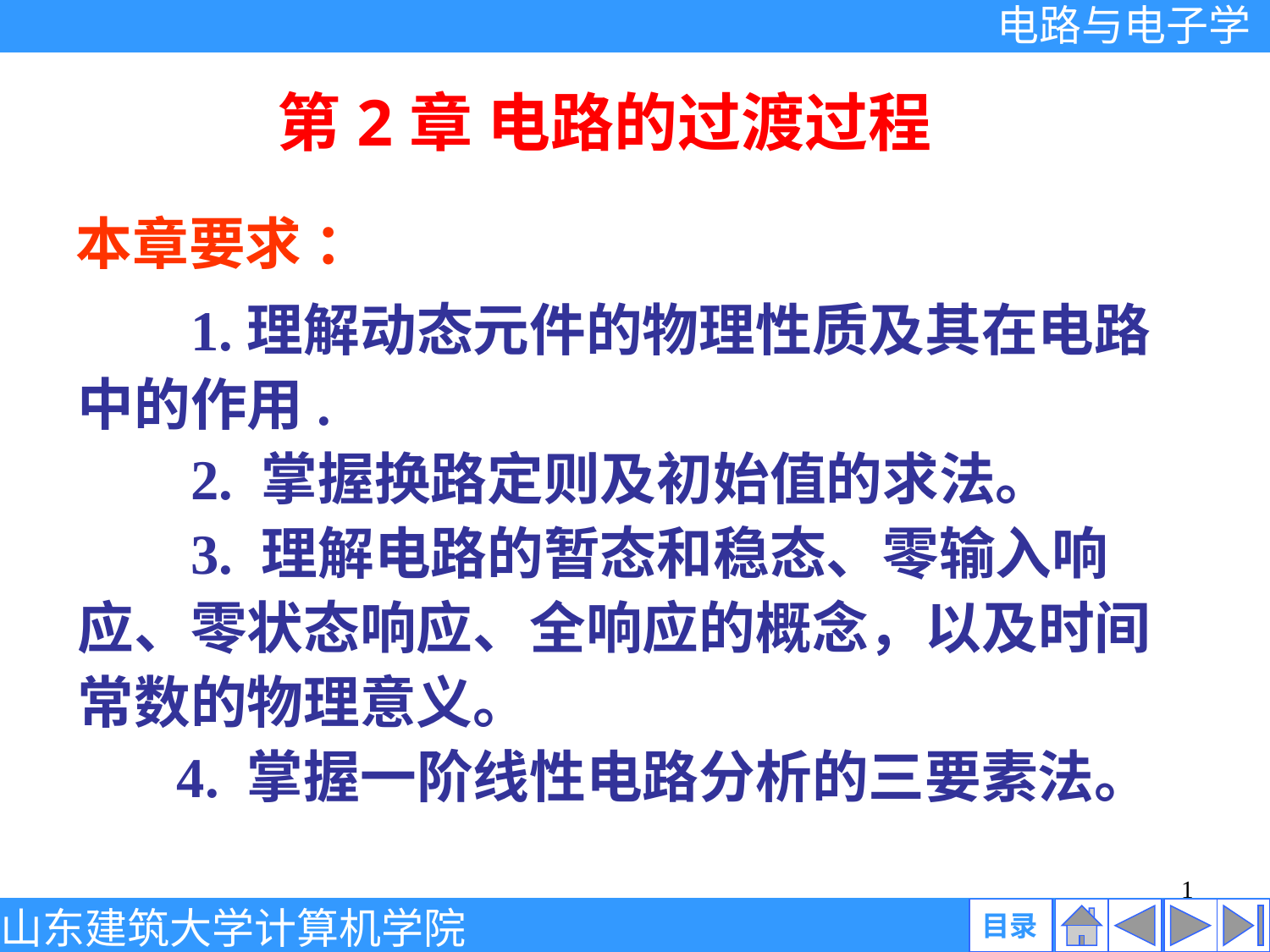

第2章 电路的过渡过程
本章要求 ：
        1.理解动态元件的物理性质及其在电路中的作用.
        2. 掌握换路定则及初始值的求法。
        3. 理解电路的暂态和稳态、零输入响应、零状态响应、全响应的概念，以及时间常数的物理意义。
       4. 掌握一阶线性电路分析的三要素法。
1